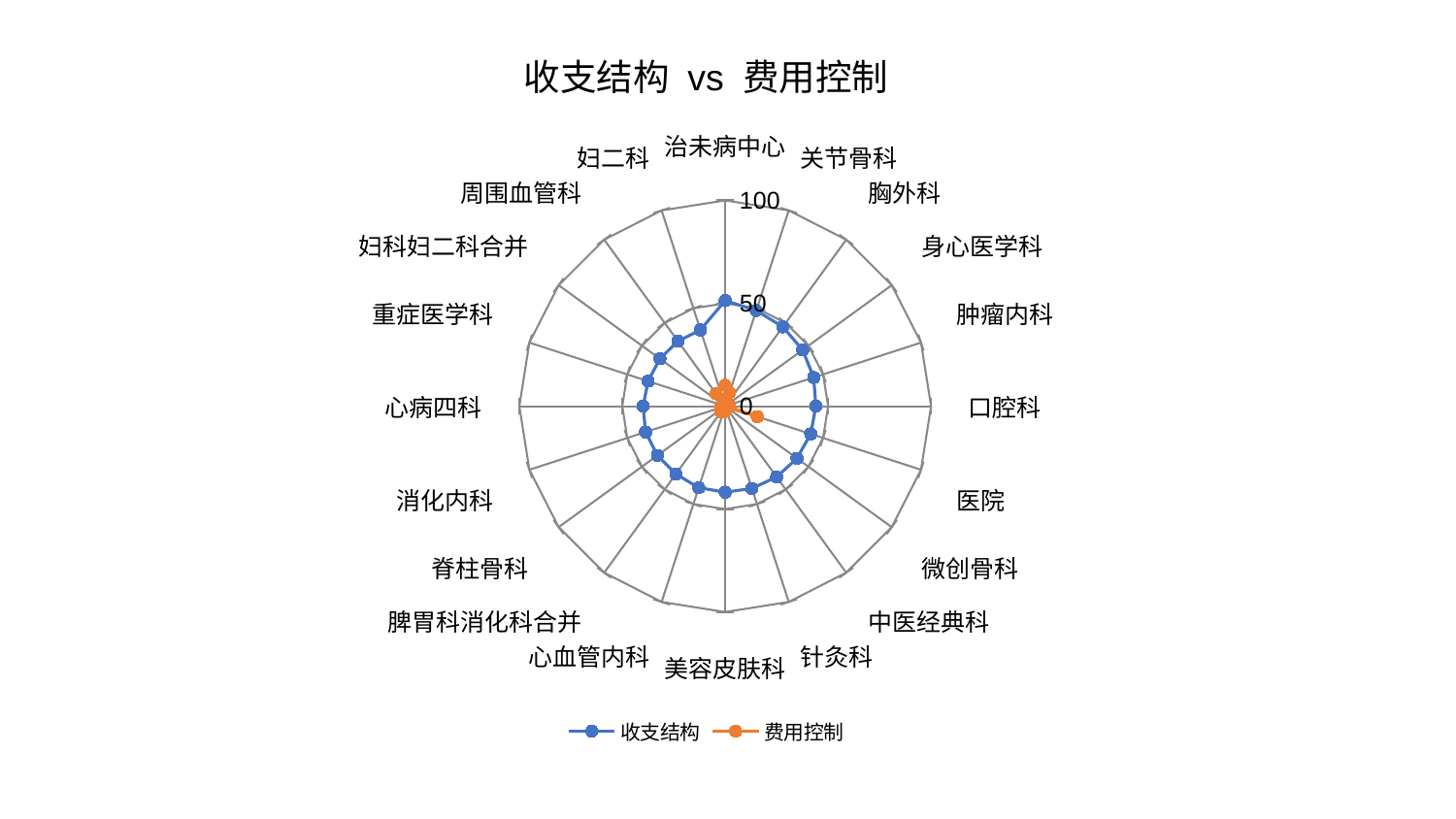

### Chart: 收支结构 vs 费用控制

| Category | 收支结构 | 费用控制 |
|---|---|---|
| 治未病中心 | 51.311366762523974 | 10.20696708295258 |
| 关节骨科 | 48.906790263278374 | 6.89900958068257 |
| 胸外科 | 47.63371159939549 | 0.8209613516234785 |
| 身心医学科 | 46.52034463782929 | 1.8717531655893183 |
| 肿瘤内科 | 45.200923717354605 | 2.0154318522238386 |
| 口腔科 | 44.052628536907676 | 0.9118201009920452 |
| 医院 | 43.68762524188362 | 16.329177944202314 |
| 微创骨科 | 43.11265094098896 | 0.8623203808932154 |
| 中医经典科 | 42.52236389024496 | 0.893966865699912 |
| 针灸科 | 42.03839989803016 | 0.8894448236766574 |
| 美容皮肤科 | 41.77834987272324 | 2.559895731590681 |
| 心血管内科 | 41.63336353612852 | 1.0487266618874513 |
| 脾胃科消化科合并 | 40.77159323755222 | 3.4900334932661696 |
| 脊柱骨科 | 40.70756443753786 | 0.8566288032204641 |
| 消化内科 | 40.65274471184217 | 1.5347664617250094 |
| 心病四科 | 39.89864131983746 | 2.2136917886411567 |
| 重症医学科 | 39.378311785400065 | 1.6821377971503135 |
| 妇科妇二科合并 | 39.222311797048775 | 0.5631998143896171 |
| 周围血管科 | 39.06039160320163 | 7.476840279386386 |
| 妇二科 | 38.98765992384107 | 2.1820876633614645 |
29